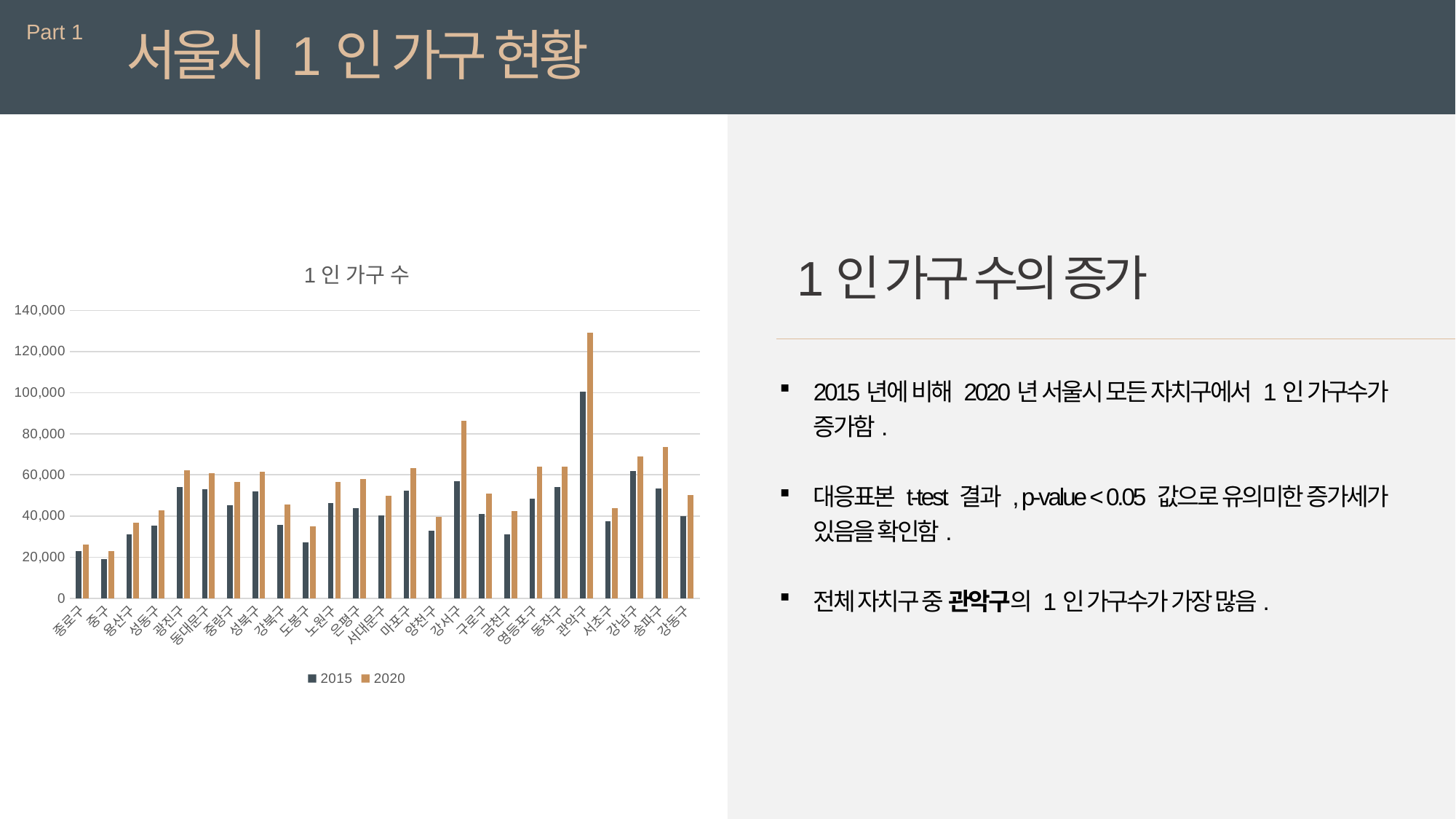

Part 1
서울시 1인 가구 현황

### Chart: 1인 가구 수

| Category |  |  |
|---|---|---|
| 종로구 | 22776.0 | 25983.0 |
| 중구 | 19161.0 | 22818.0 |
| 용산구 | 31025.0 | 36881.0 |
| 성동구 | 35259.0 | 42585.0 |
| 광진구 | 54210.0 | 62301.0 |
| 동대문구 | 52884.0 | 60925.0 |
| 중랑구 | 45138.0 | 56605.0 |
| 성북구 | 52005.0 | 61510.0 |
| 강북구 | 35787.0 | 45685.0 |
| 도봉구 | 27348.0 | 34884.0 |
| 노원구 | 46129.0 | 56438.0 |
| 은평구 | 43936.0 | 57853.0 |
| 서대문구 | 40160.0 | 49863.0 |
| 마포구 | 52437.0 | 63172.0 |
| 양천구 | 32832.0 | 39436.0 |
| 강서구 | 56990.0 | 86172.0 |
| 구로구 | 40988.0 | 50971.0 |
| 금천구 | 31219.0 | 42334.0 |
| 영등포구 | 48433.0 | 64000.0 |
| 동작구 | 53954.0 | 64101.0 |
| 관악구 | 100302.0 | 129233.0 |
| 서초구 | 37496.0 | 43942.0 |
| 강남구 | 61897.0 | 68999.0 |
| 송파구 | 53481.0 | 73694.0 |
| 강동구 | 39897.0 | 50316.0 |
1인 가구 수의 증가
2015년에 비해 2020년 서울시 모든 자치구에서 1인 가구수가 증가함.

대응표본 t-test 결과 , p-value < 0.05 값으로 유의미한 증가세가 있음을 확인함.

전체 자치구 중 관악구의 1인 가구수가 가장 많음.